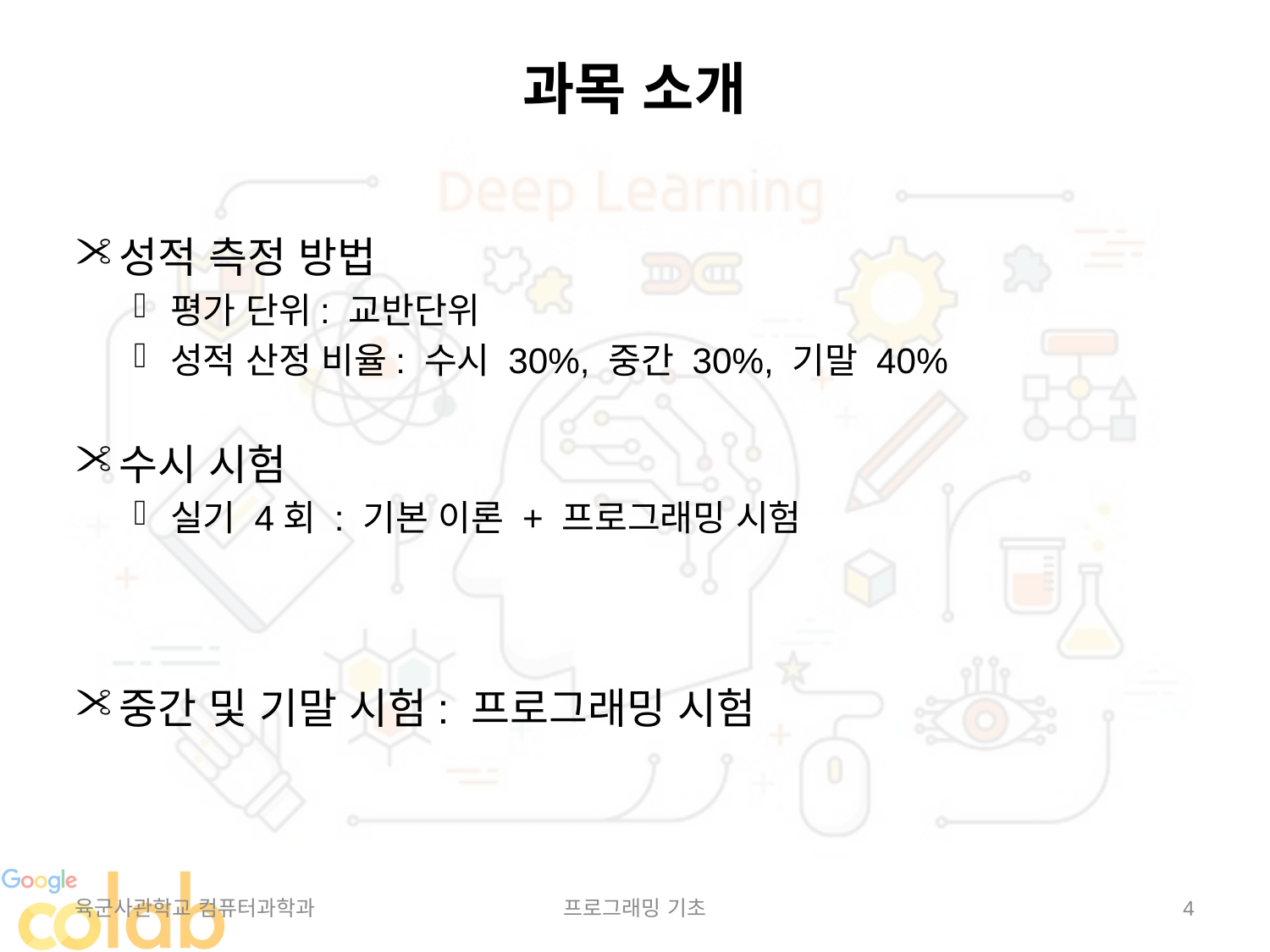

# 과목 소개

성적 측정 방법
평가 단위: 교반단위
성적 산정 비율: 수시 30%, 중간 30%, 기말 40%

수시 시험
실기 4회 : 기본 이론 + 프로그래밍 시험

중간 및 기말 시험: 프로그래밍 시험

육군사관학교 컴퓨터과학과
프로그래밍 기초
4